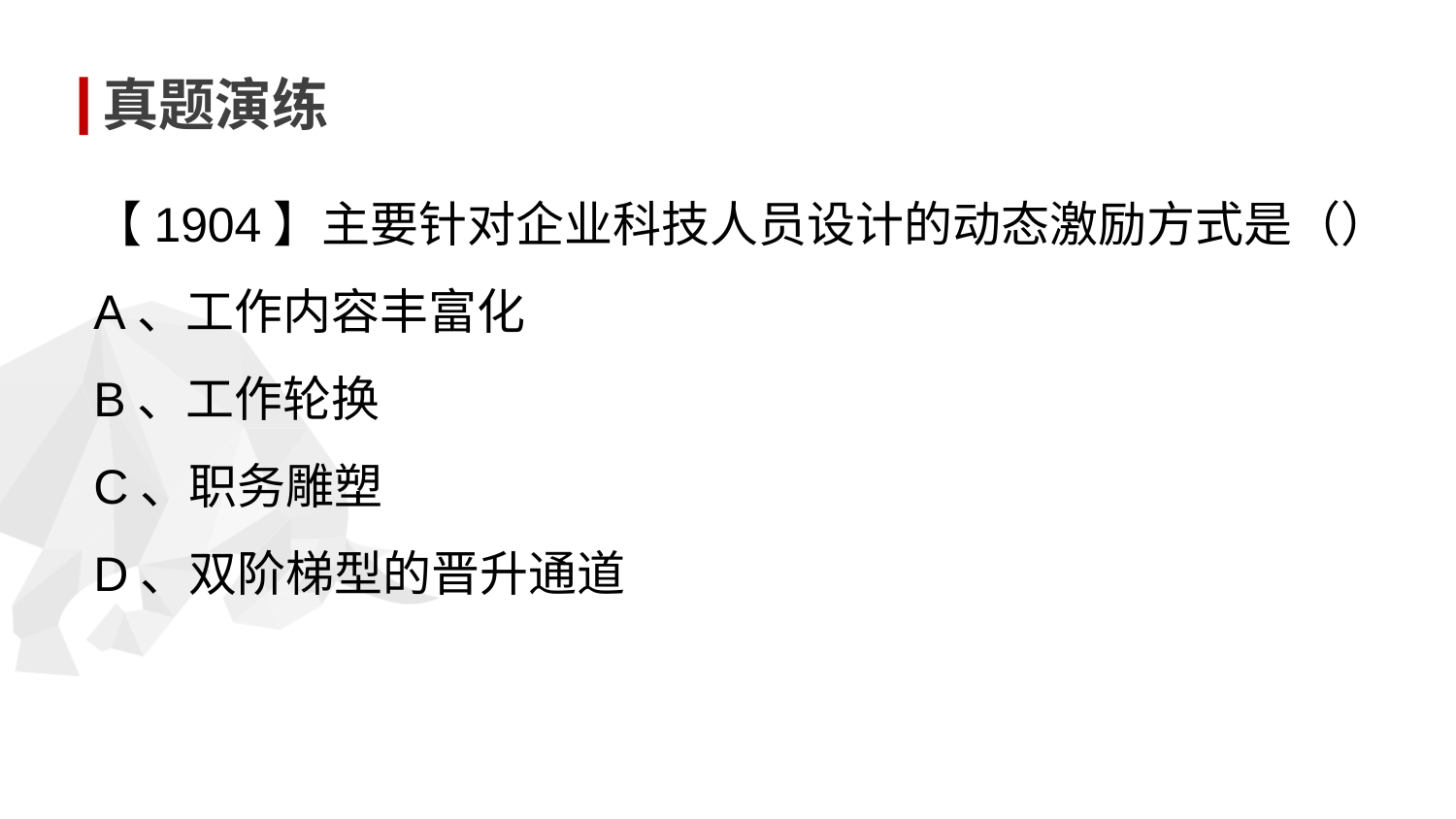

真题演练
【1904】主要针对企业科技人员设计的动态激励方式是（）
A、工作内容丰富化
B、工作轮换
C、职务雕塑
D、双阶梯型的晋升通道